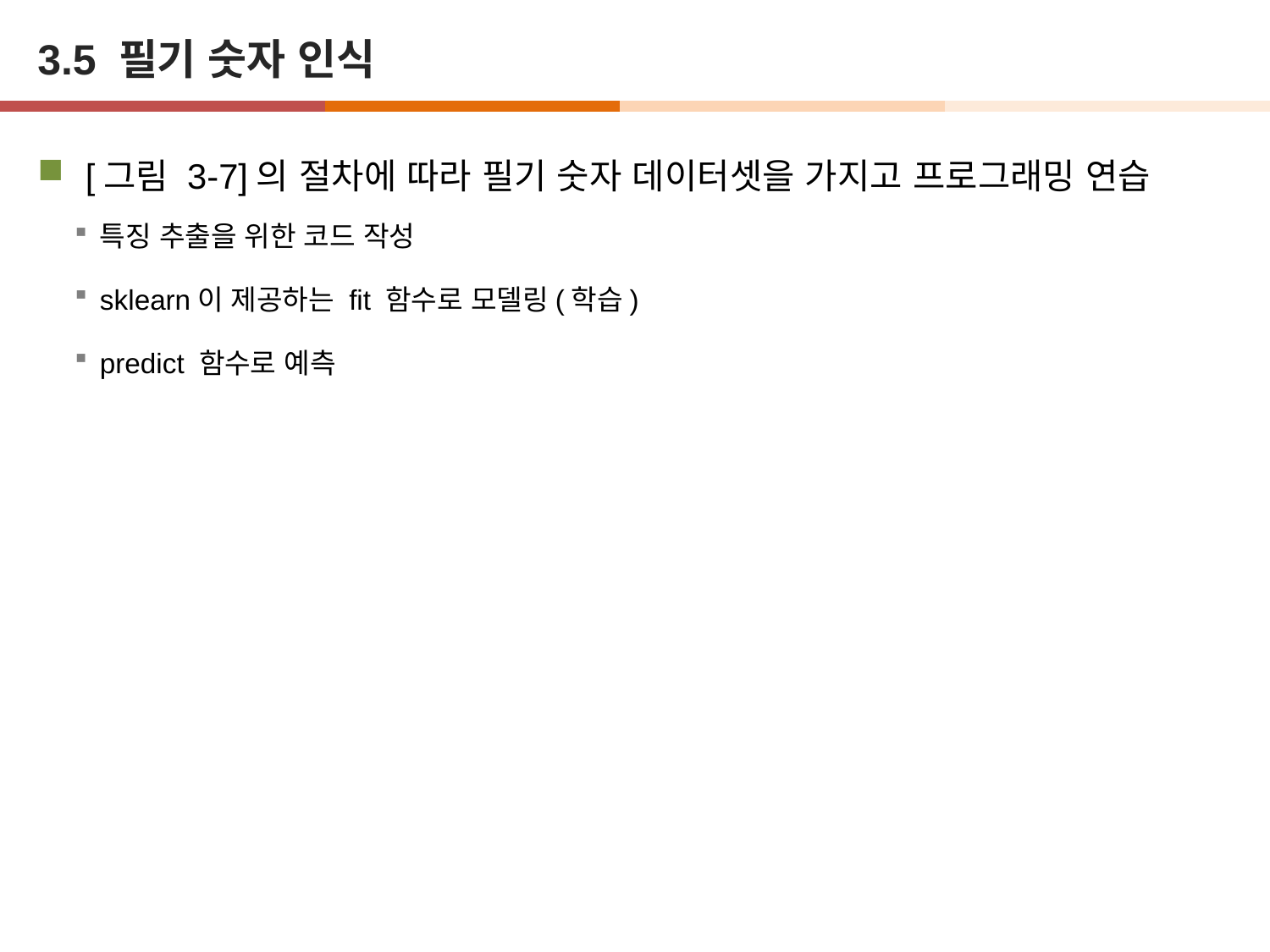

# 3.5 필기 숫자 인식
[그림 3-7]의 절차에 따라 필기 숫자 데이터셋을 가지고 프로그래밍 연습
특징 추출을 위한 코드 작성
sklearn이 제공하는 fit 함수로 모델링(학습)
predict 함수로 예측